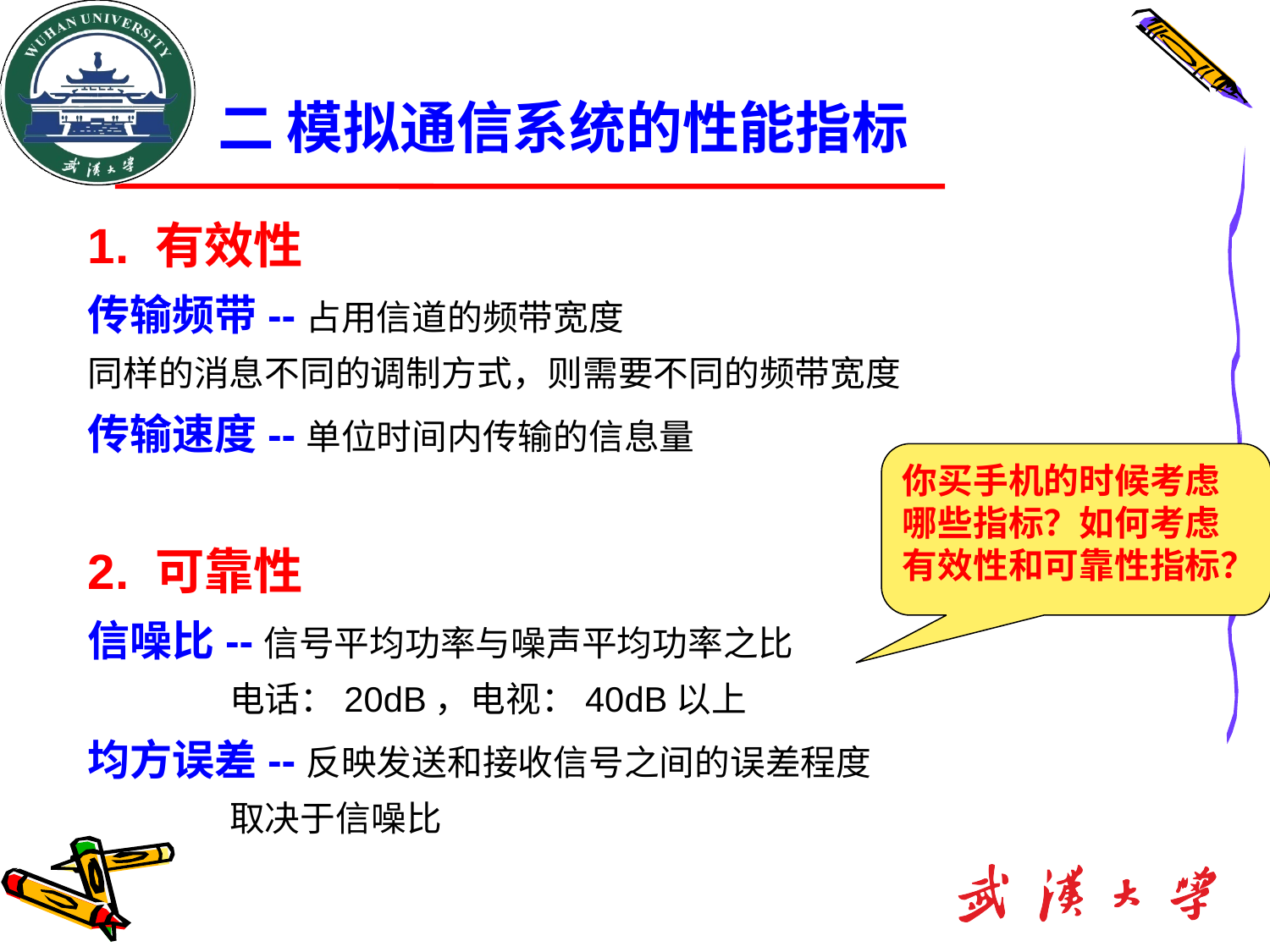

# 二 模拟通信系统的性能指标
1. 有效性
传输频带--占用信道的频带宽度
同样的消息不同的调制方式，则需要不同的频带宽度
传输速度--单位时间内传输的信息量

2. 可靠性
信噪比--信号平均功率与噪声平均功率之比
                 电话：20dB，电视：40dB以上
均方误差--反映发送和接收信号之间的误差程度
                 取决于信噪比
你买手机的时候考虑哪些指标？如何考虑有效性和可靠性指标？